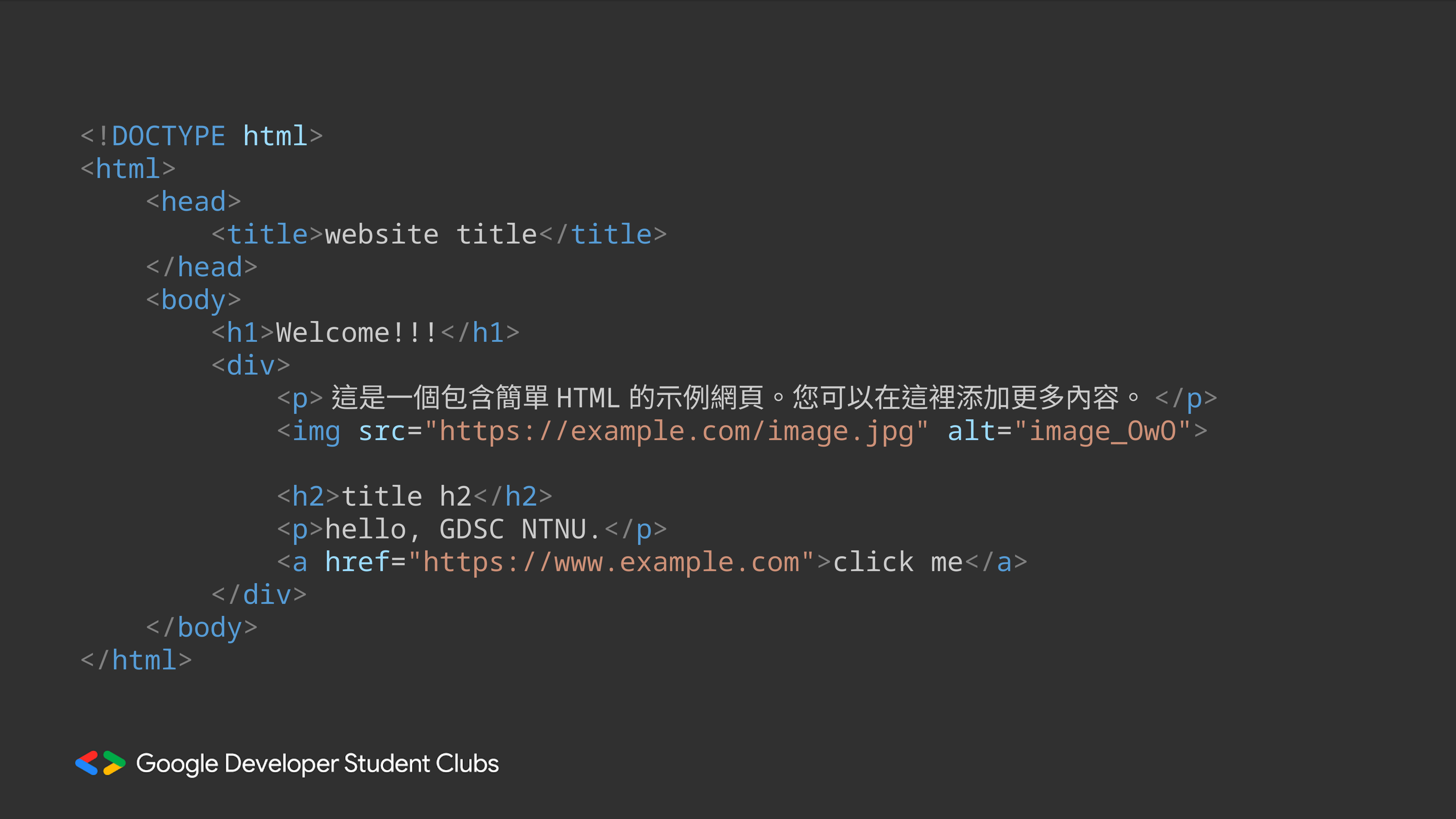

<!DOCTYPE html>
<html>
    <head>
        <title>website title</title>
    </head>
    <body>
        <h1>Welcome!!!</h1>
        <div>
            <p>這是一個包含簡單HTML的示例網頁。您可以在這裡添加更多內容。</p>
            <img src="https://example.com/image.jpg" alt="image_OwO">

            <h2>title h2</h2>
            <p>hello, GDSC NTNU.</p>
            <a href="https://www.example.com">click me</a>
        </div>
    </body>
</html>